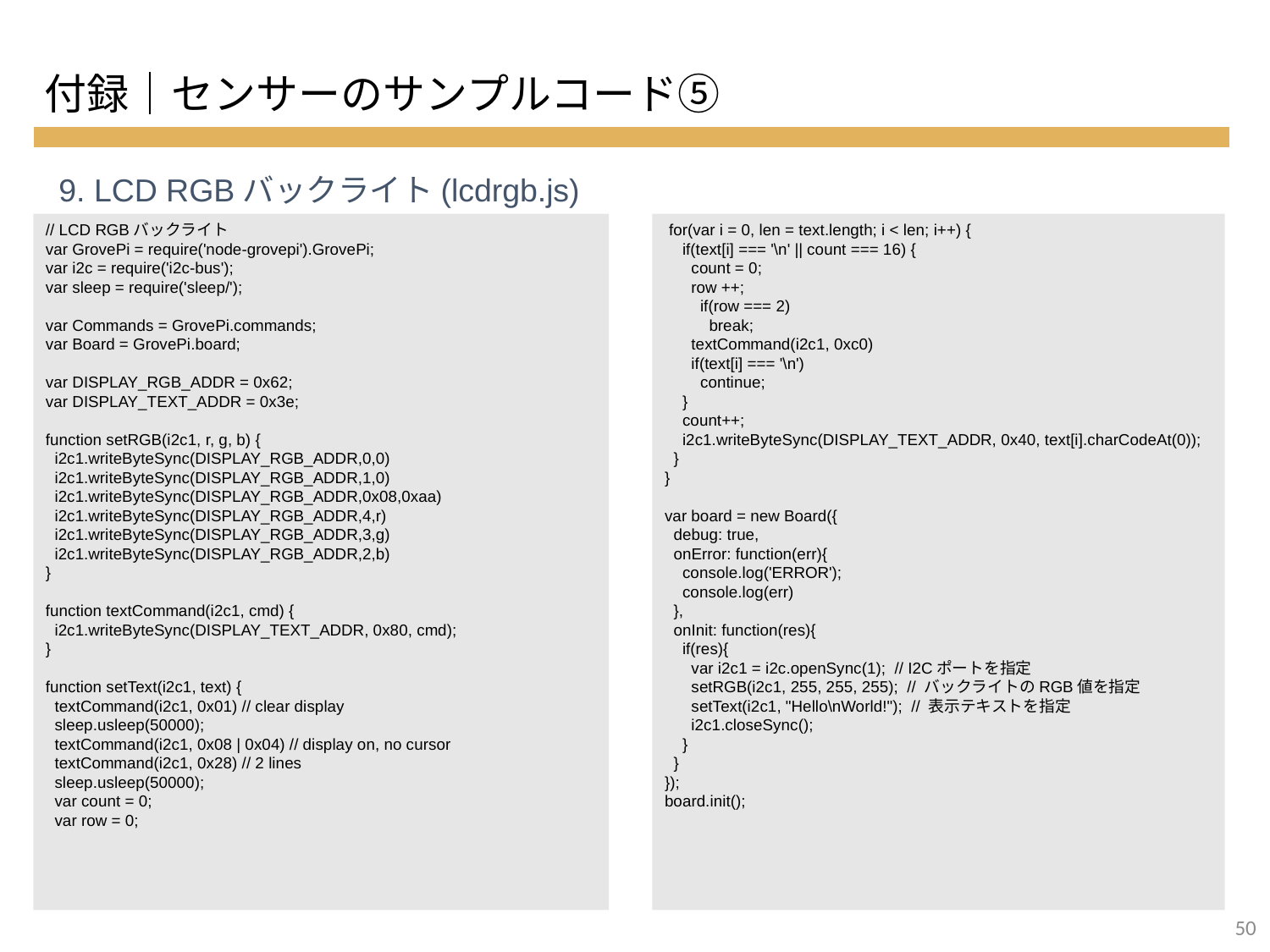

付録｜センサーのサンプルコード⑤
9. LCD RGBバックライト(lcdrgb.js)
// LCD RGBバックライト
var GrovePi = require('node-grovepi').GrovePi;
var i2c = require('i2c-bus');
var sleep = require('sleep/');

var Commands = GrovePi.commands;
var Board = GrovePi.board;

var DISPLAY_RGB_ADDR = 0x62;
var DISPLAY_TEXT_ADDR = 0x3e;

function setRGB(i2c1, r, g, b) {
  i2c1.writeByteSync(DISPLAY_RGB_ADDR,0,0)
  i2c1.writeByteSync(DISPLAY_RGB_ADDR,1,0)
  i2c1.writeByteSync(DISPLAY_RGB_ADDR,0x08,0xaa)
  i2c1.writeByteSync(DISPLAY_RGB_ADDR,4,r)
  i2c1.writeByteSync(DISPLAY_RGB_ADDR,3,g)
  i2c1.writeByteSync(DISPLAY_RGB_ADDR,2,b)
}

function textCommand(i2c1, cmd) {
  i2c1.writeByteSync(DISPLAY_TEXT_ADDR, 0x80, cmd);
}

function setText(i2c1, text) {
  textCommand(i2c1, 0x01) // clear display
  sleep.usleep(50000);
  textCommand(i2c1, 0x08 | 0x04) // display on, no cursor
  textCommand(i2c1, 0x28) // 2 lines
  sleep.usleep(50000);
  var count = 0;
  var row = 0;
 for(var i = 0, len = text.length; i < len; i++) {
    if(text[i] === '\n' || count === 16) {
      count = 0;
      row ++;
        if(row === 2)
          break;
      textCommand(i2c1, 0xc0)
      if(text[i] === '\n')
        continue;
    }
    count++;
    i2c1.writeByteSync(DISPLAY_TEXT_ADDR, 0x40, text[i].charCodeAt(0));
  }
}

var board = new Board({
  debug: true,
  onError: function(err){
    console.log('ERROR');
    console.log(err)
  },
  onInit: function(res){
    if(res){
      var i2c1 = i2c.openSync(1);  // I2Cポートを指定
      setRGB(i2c1, 255, 255, 255);  // バックライトのRGB値を指定
      setText(i2c1, "Hello\nWorld!");  // 表示テキストを指定
      i2c1.closeSync();
    }
  }
});
board.init();
50